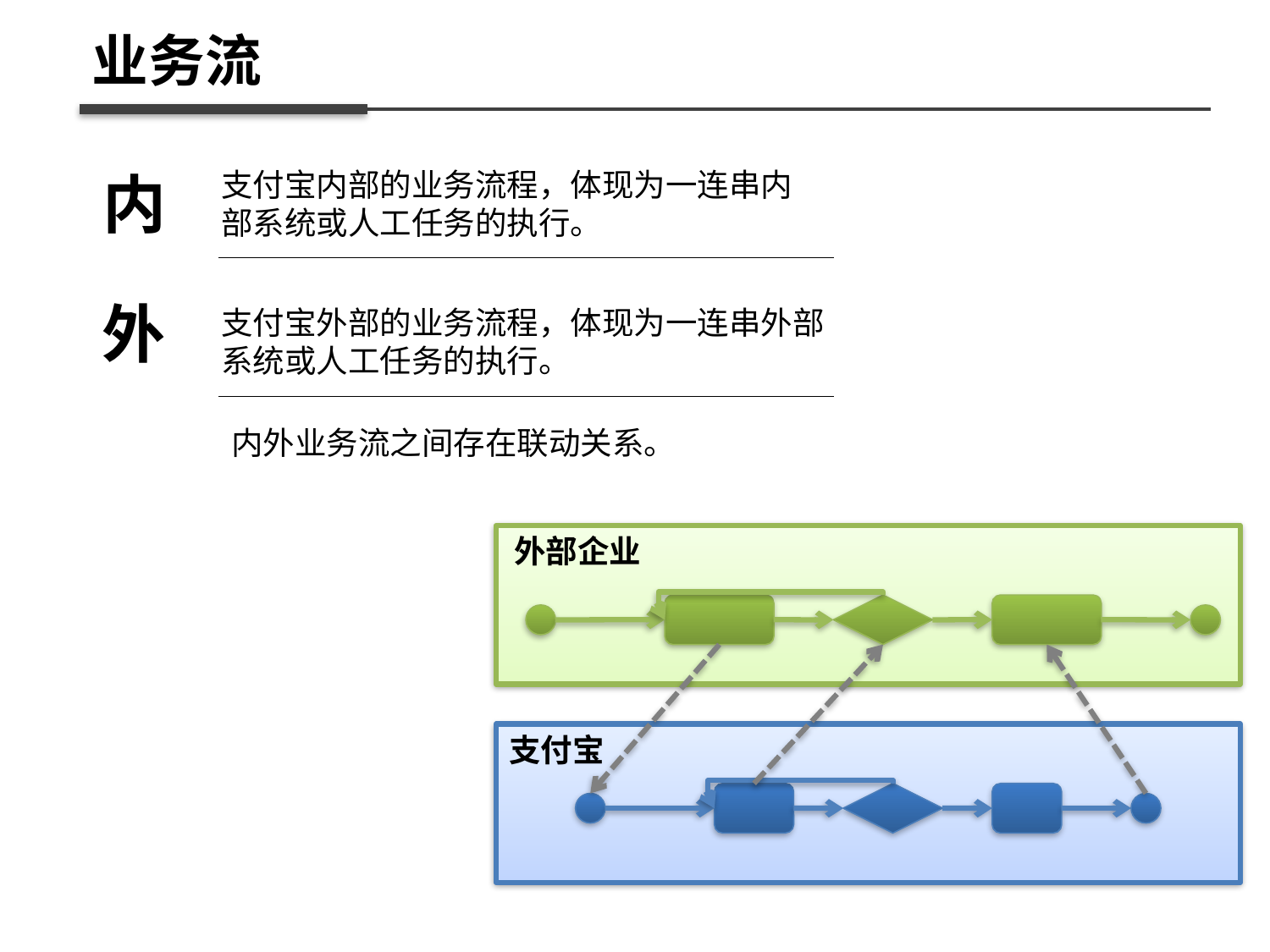

业务流
内
支付宝内部的业务流程，体现为一连串内部系统或人工任务的执行。
外
支付宝外部的业务流程，体现为一连串外部系统或人工任务的执行。
内外业务流之间存在联动关系。

外部企业

支付宝